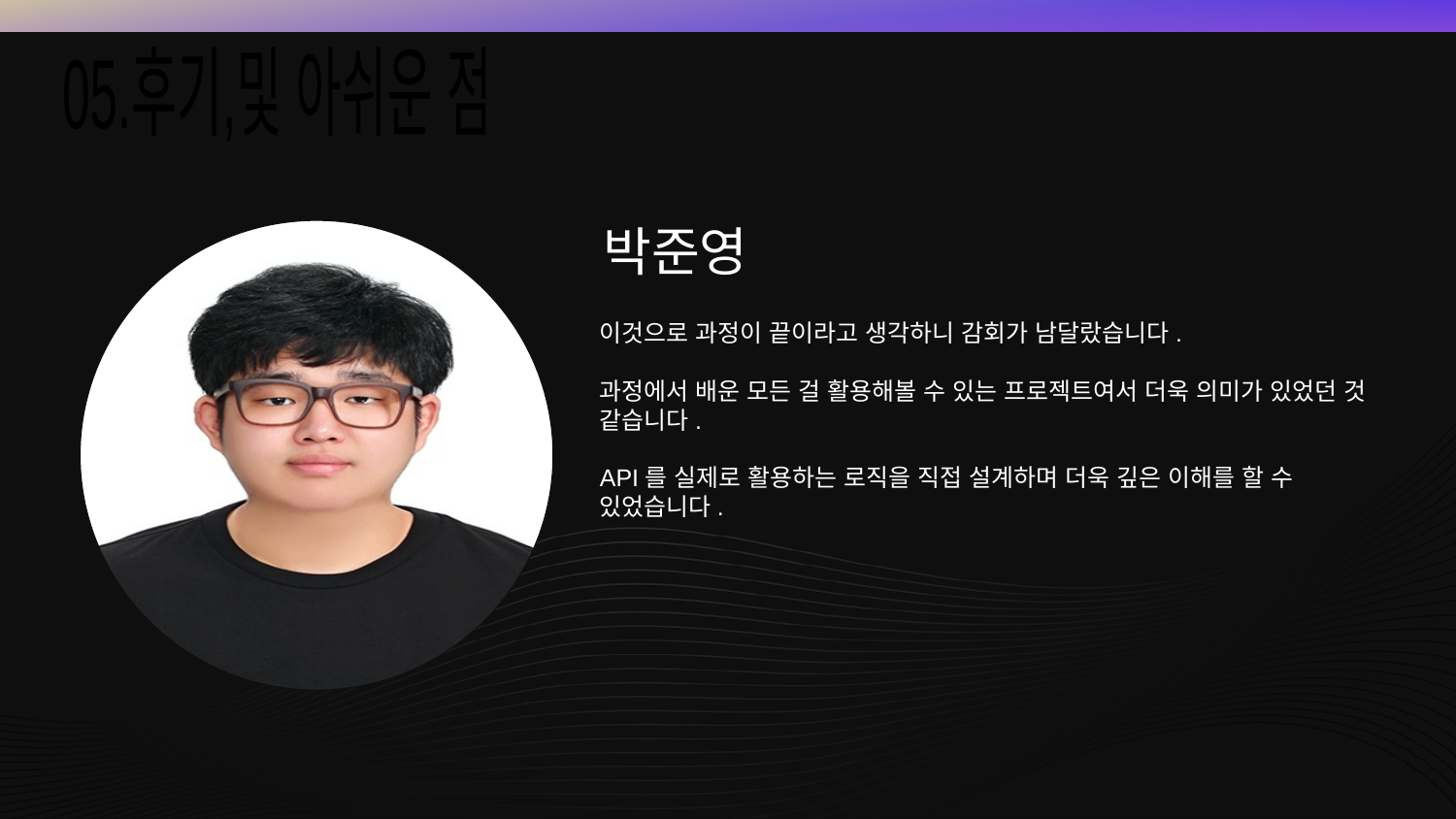

05.후기,및 아쉬운 점
박준영

이것으로 과정이 끝이라고 생각하니 감회가 남달랐습니다.

과정에서 배운 모든 걸 활용해볼 수 있는 프로젝트여서 더욱 의미가 있었던 것 같습니다.

API를 실제로 활용하는 로직을 직접 설계하며 더욱 깊은 이해를 할 수 있었습니다.